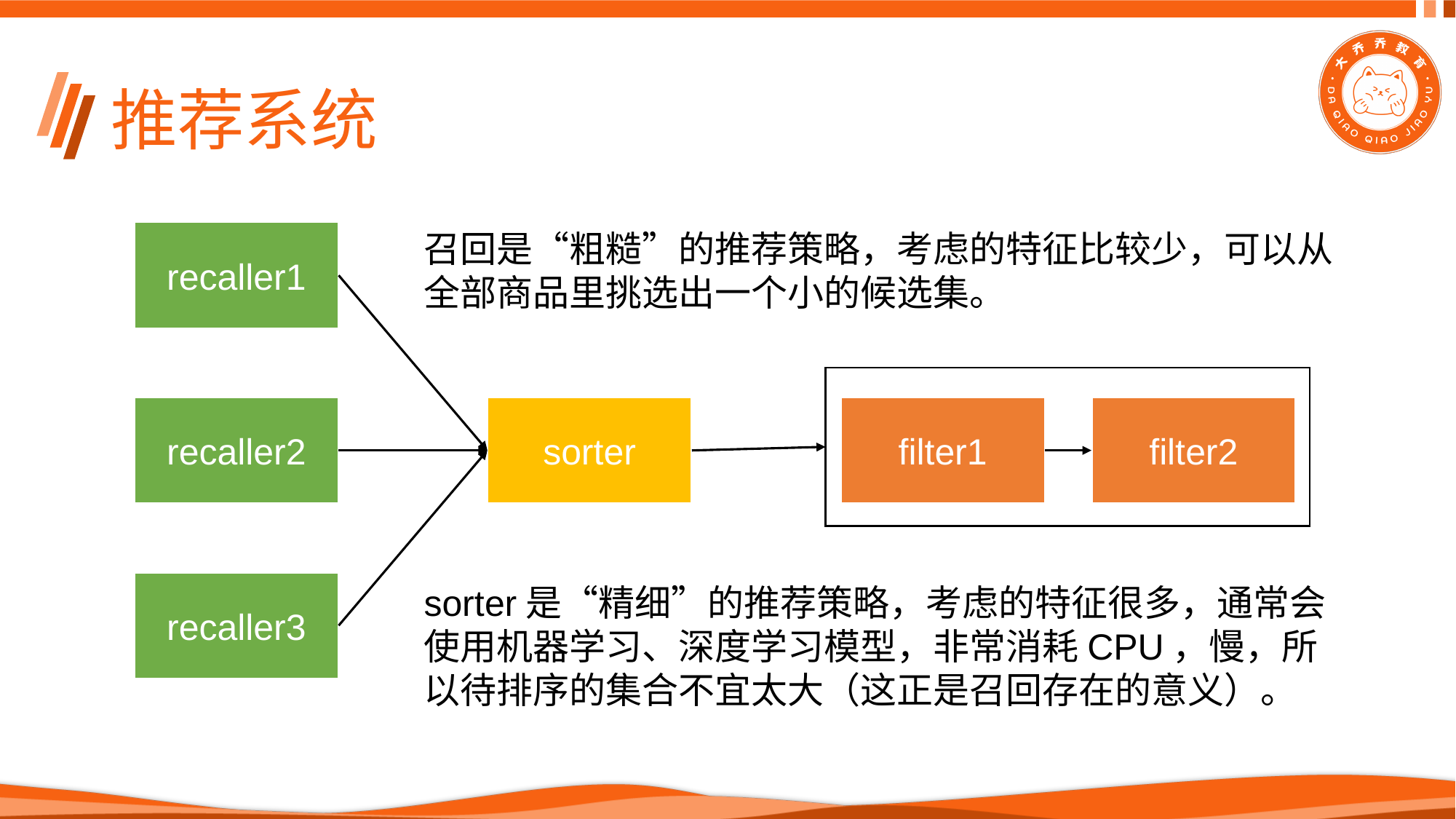

# 推荐系统
召回是“粗糙”的推荐策略，考虑的特征比较少，可以从全部商品里挑选出一个小的候选集。
recaller1

filter1
filter2
sorter
recaller2
recaller3
sorter是“精细”的推荐策略，考虑的特征很多，通常会使用机器学习、深度学习模型，非常消耗CPU，慢，所以待排序的集合不宜太大（这正是召回存在的意义）。